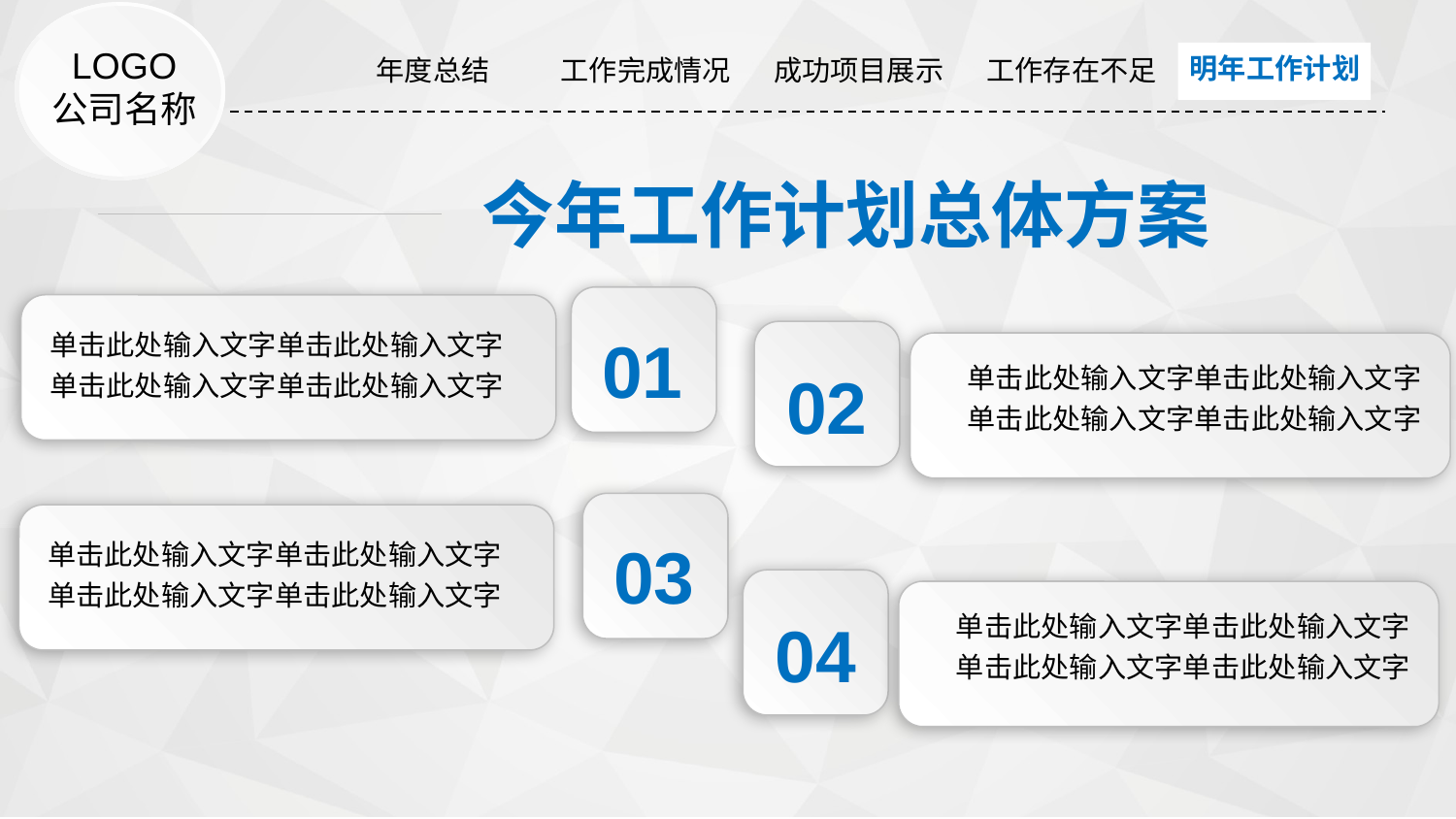

| 年度总结 | 工作完成情况 | 成功项目展示 | 工作存在不足 | 明年工作计划 |
| --- | --- | --- | --- | --- |

明年工作计划
LOGO
公司名称
今年工作计划总体方案

单击此处输入文字单击此处输入文字
单击此处输入文字单击此处输入文字
01

单击此处输入文字单击此处输入文字
单击此处输入文字单击此处输入文字
02

单击此处输入文字单击此处输入文字
单击此处输入文字单击此处输入文字
03

单击此处输入文字单击此处输入文字
单击此处输入文字单击此处输入文字
04